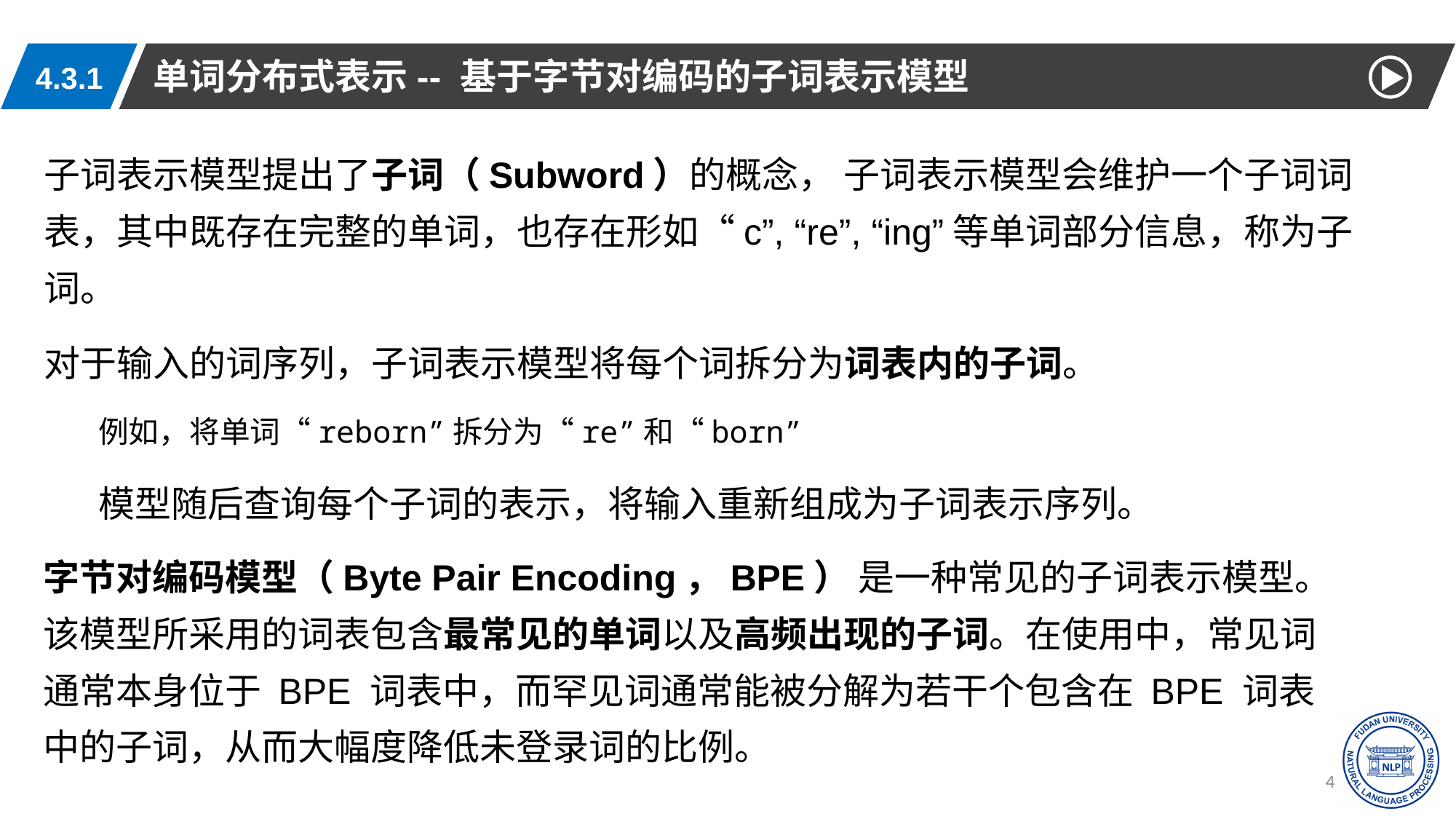

单词分布式表示-- 基于字节对编码的子词表示模型
4.3.1

子词表示模型提出了子词（Subword）的概念， 子词表示模型会维护一个子词词表，其中既存在完整的单词，也存在形如“c”, “re”, “ing”等单词部分信息，称为子词。
对于输入的词序列，子词表示模型将每个词拆分为词表内的子词。
例如，将单词“reborn”拆分为“re”和“born”
模型随后查询每个子词的表示，将输入重新组成为子词表示序列。
字节对编码模型（Byte Pair Encoding，BPE） 是一种常见的子词表示模型。该模型所采用的词表包含最常见的单词以及高频出现的子词。在使用中，常见词通常本身位于 BPE 词表中，而罕见词通常能被分解为若干个包含在 BPE 词表中的子词，从而大幅度降低未登录词的比例。
44